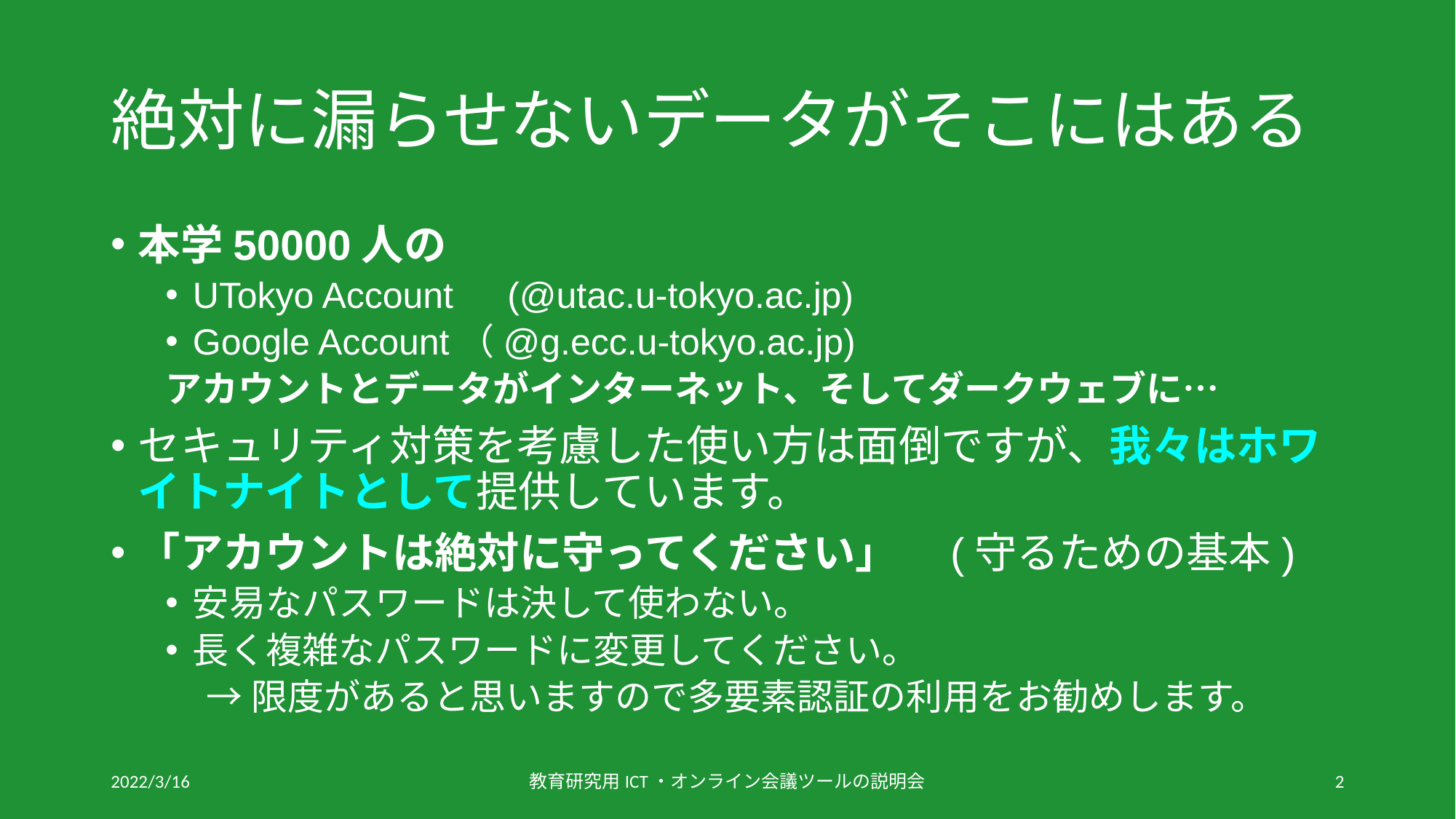

# 絶対に漏らせないデータがそこにはある
本学50000人の
UTokyo Account　(@utac.u-tokyo.ac.jp)
Google Account（@g.ecc.u-tokyo.ac.jp)
アカウントとデータがインターネット、そしてダークウェブに…
セキュリティ対策を考慮した使い方は面倒ですが、我々はホワイトナイトとして提供しています。
「アカウントは絶対に守ってください」　(守るための基本)
安易なパスワードは決して使わない。
長く複雑なパスワードに変更してください。
     →限度があると思いますので多要素認証の利用をお勧めします。
2022/3/16
教育研究用ICT・オンライン会議ツールの説明会
2